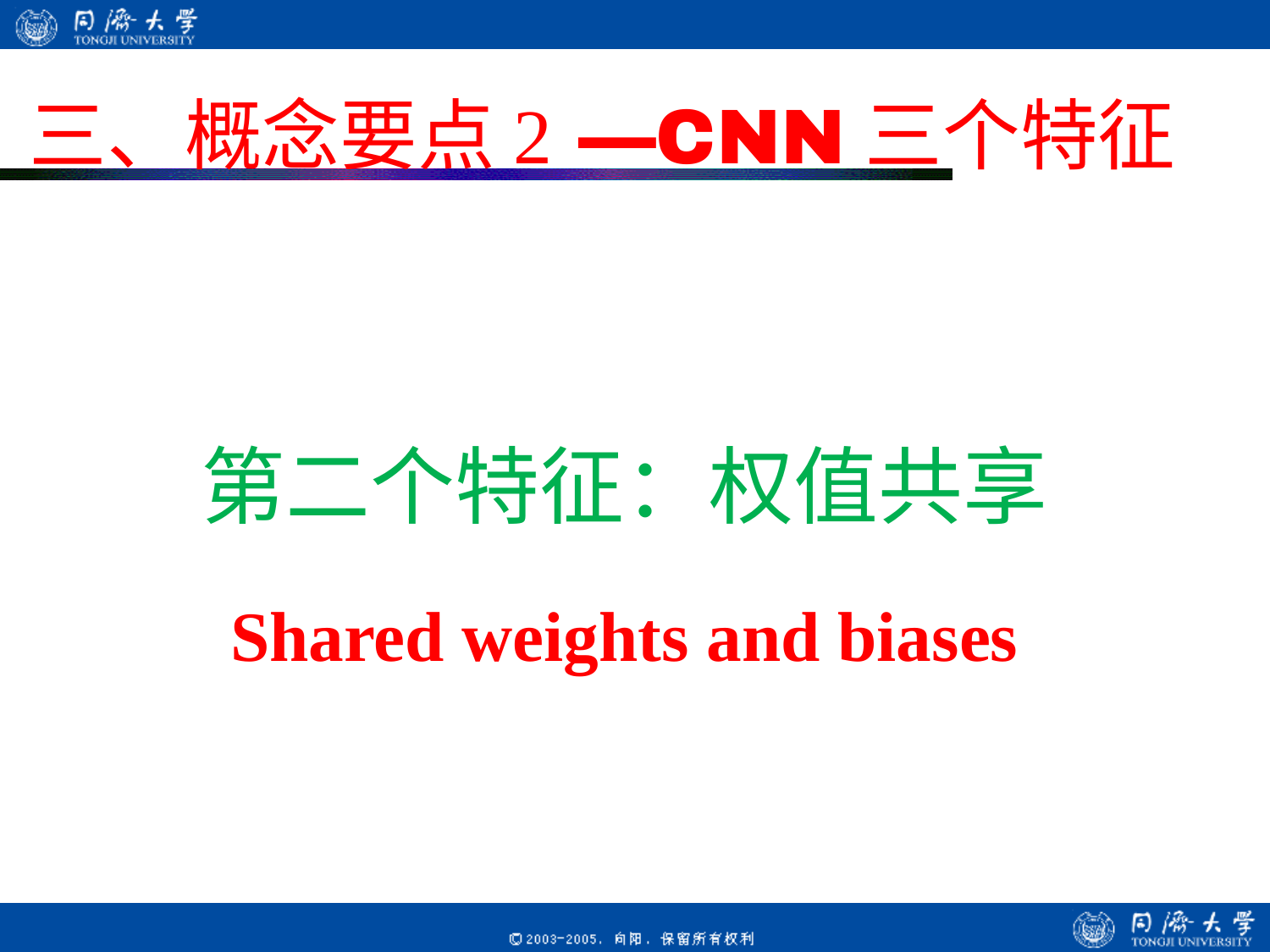

# 三、概念要点2 —CNN三个特征
第二个特征：权值共享
Shared weights and biases